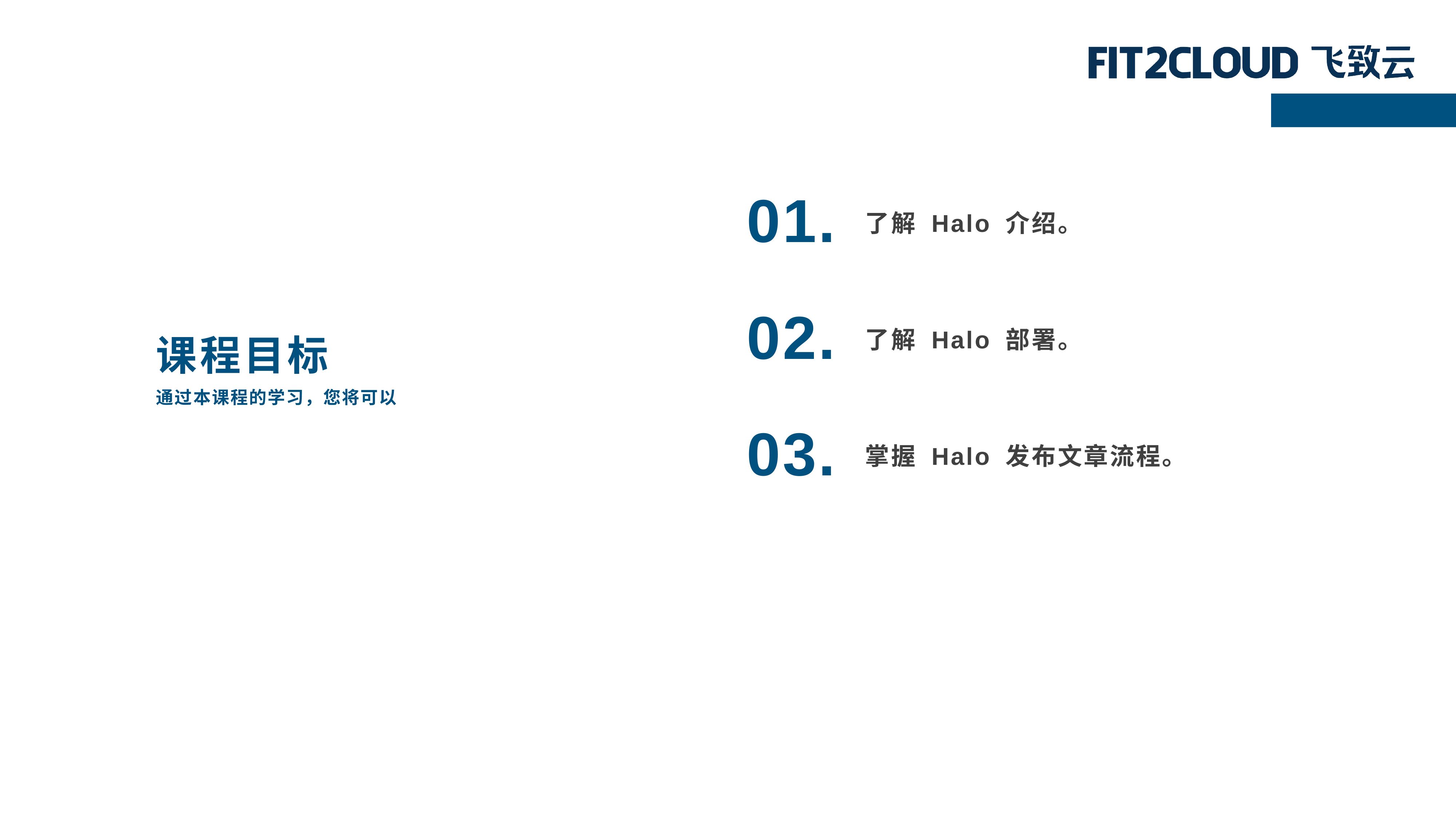

01.
了解 Halo 介绍。
课程目标
02.
了解 Halo 部署。
通过本课程的学习，您将可以
03.
掌握 Halo 发布文章流程。